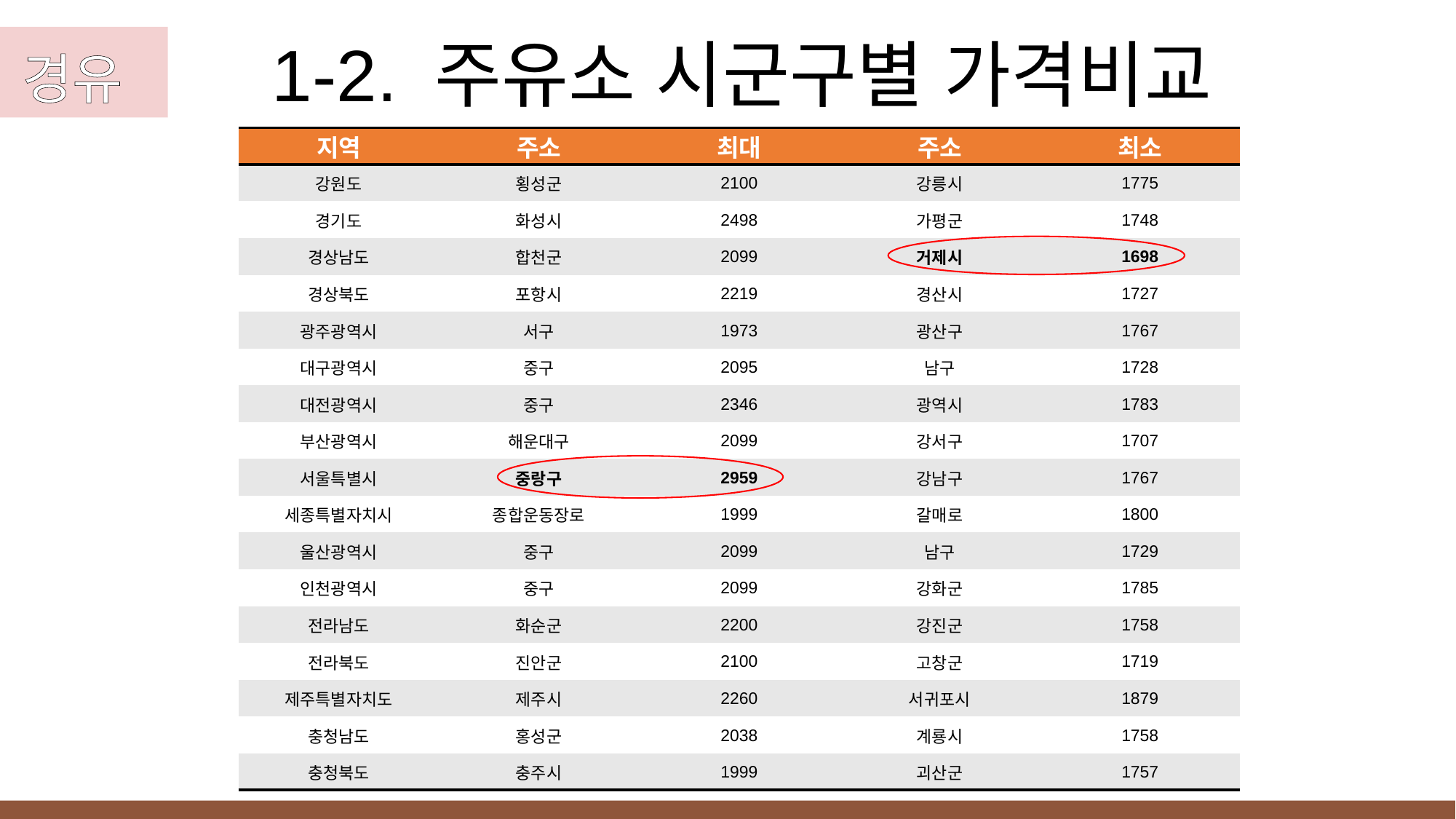

1-2. 주유소 시군구별 가격비교
    경유
| 지역 | 주소 | 최대 | 주소 | 최소 |
| --- | --- | --- | --- | --- |
| 강원도 | 횡성군 | 2100 | 강릉시 | 1775 |
| 경기도 | 화성시 | 2498 | 가평군 | 1748 |
| 경상남도 | 합천군 | 2099 | 거제시 | 1698 |
| 경상북도 | 포항시 | 2219 | 경산시 | 1727 |
| 광주광역시 | 서구 | 1973 | 광산구 | 1767 |
| 대구광역시 | 중구 | 2095 | 남구 | 1728 |
| 대전광역시 | 중구 | 2346 | 광역시 | 1783 |
| 부산광역시 | 해운대구 | 2099 | 강서구 | 1707 |
| 서울특별시 | 중랑구 | 2959 | 강남구 | 1767 |
| 세종특별자치시 | 종합운동장로 | 1999 | 갈매로 | 1800 |
| 울산광역시 | 중구 | 2099 | 남구 | 1729 |
| 인천광역시 | 중구 | 2099 | 강화군 | 1785 |
| 전라남도 | 화순군 | 2200 | 강진군 | 1758 |
| 전라북도 | 진안군 | 2100 | 고창군 | 1719 |
| 제주특별자치도 | 제주시 | 2260 | 서귀포시 | 1879 |
| 충청남도 | 홍성군 | 2038 | 계룡시 | 1758 |
| 충청북도 | 충주시 | 1999 | 괴산군 | 1757 |